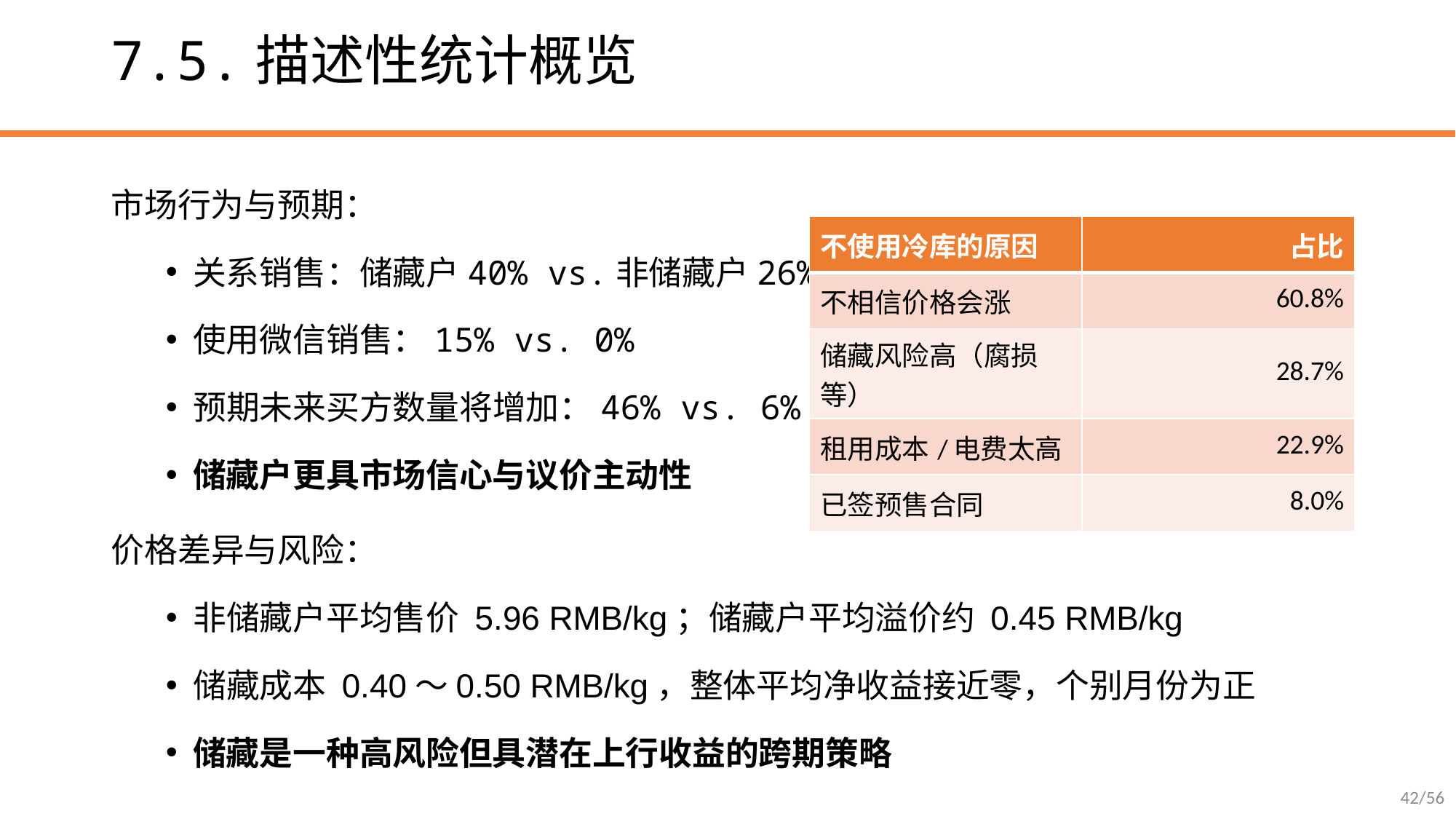

# 7.5.描述性统计概览
市场行为与预期：
关系销售：储藏户40% vs.非储藏户26%
使用微信销售：15% vs. 0%
预期未来买方数量将增加：46% vs. 6%
储藏户更具市场信心与议价主动性
价格差异与风险：
非储藏户平均售价 5.96 RMB/kg；储藏户平均溢价约 0.45 RMB/kg
储藏成本 0.40～0.50 RMB/kg，整体平均净收益接近零，个别月份为正
储藏是一种高风险但具潜在上行收益的跨期策略
| 不使用冷库的原因 | 占比 |
| --- | --- |
| 不相信价格会涨 | 60.8% |
| 储藏风险高（腐损等） | 28.7% |
| 租用成本/电费太高 | 22.9% |
| 已签预售合同 | 8.0% |